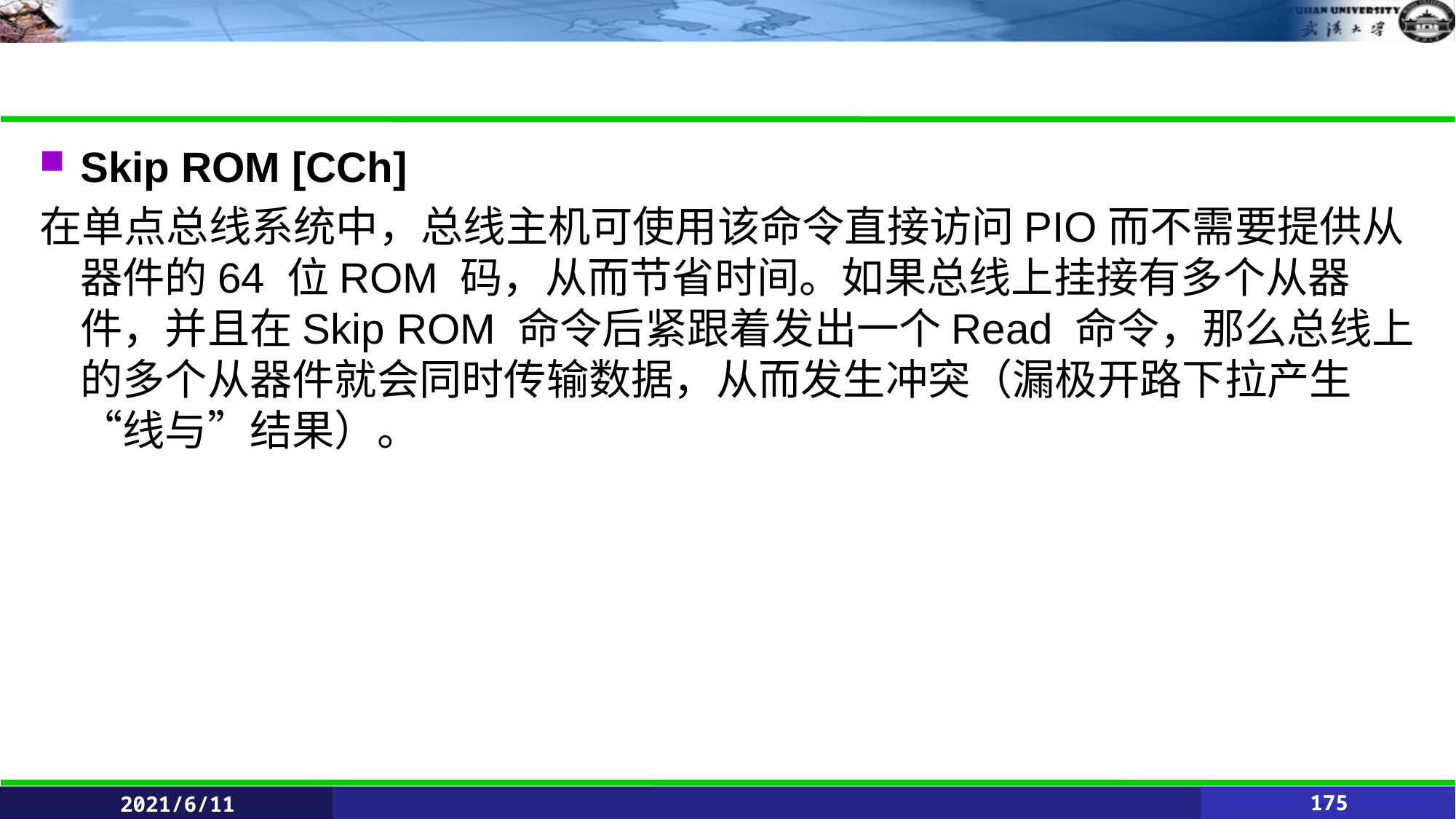

#
Skip ROM [CCh]
在单点总线系统中，总线主机可使用该命令直接访问PIO而不需要提供从器件的64 位ROM 码，从而节省时间。如果总线上挂接有多个从器件，并且在Skip ROM 命令后紧跟着发出一个Read 命令，那么总线上的多个从器件就会同时传输数据，从而发生冲突（漏极开路下拉产生“线与”结果）。
2021/6/11

175